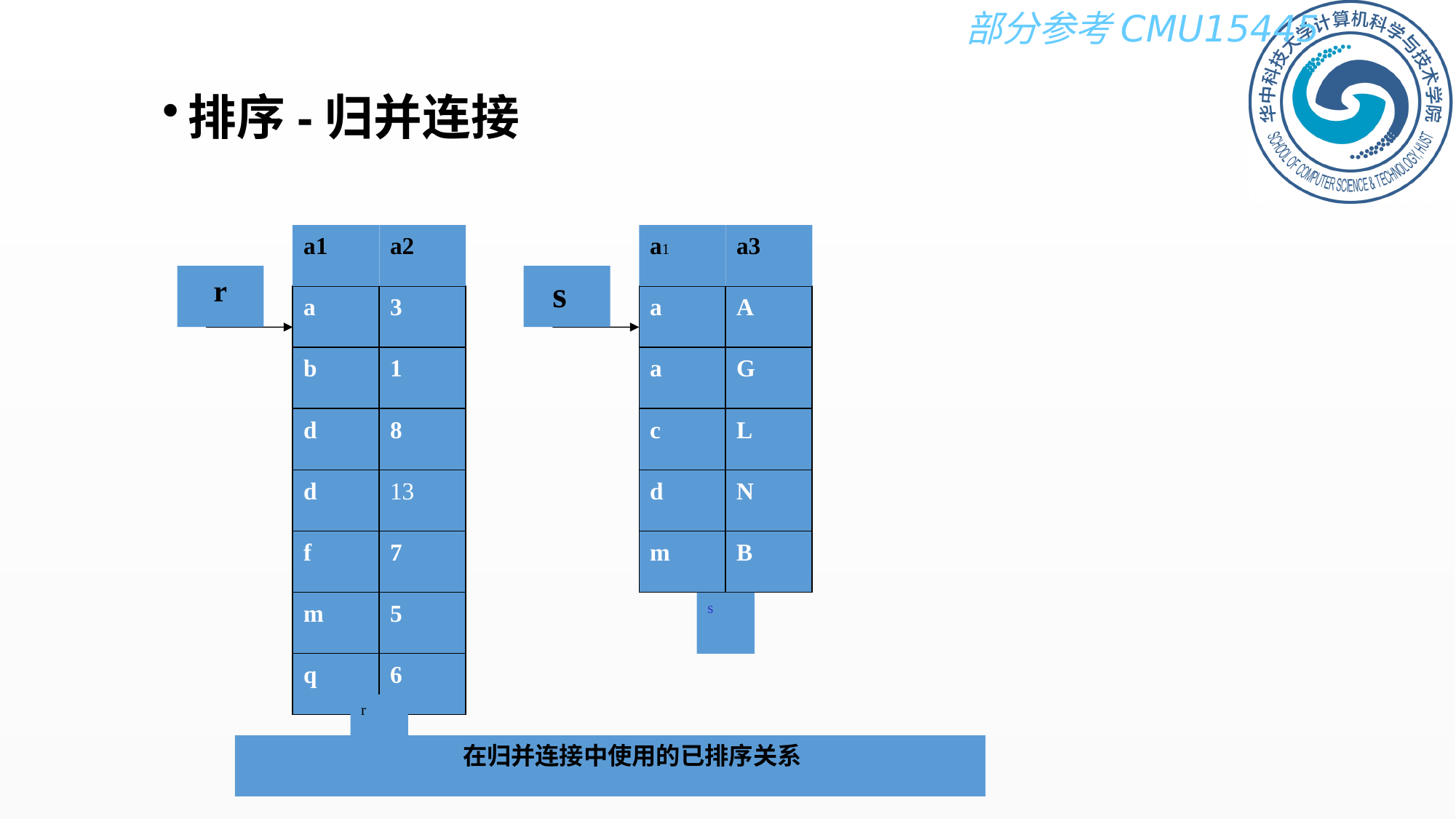

# 排序-归并连接
a1
a2
a1
a3
    r
  s
a
3
b
1
d
8
d
13
f
7
m
5
q
6
a
A
a
G
c
L
d
N
m
B

s
r
       在归并连接中使用的已排序关系